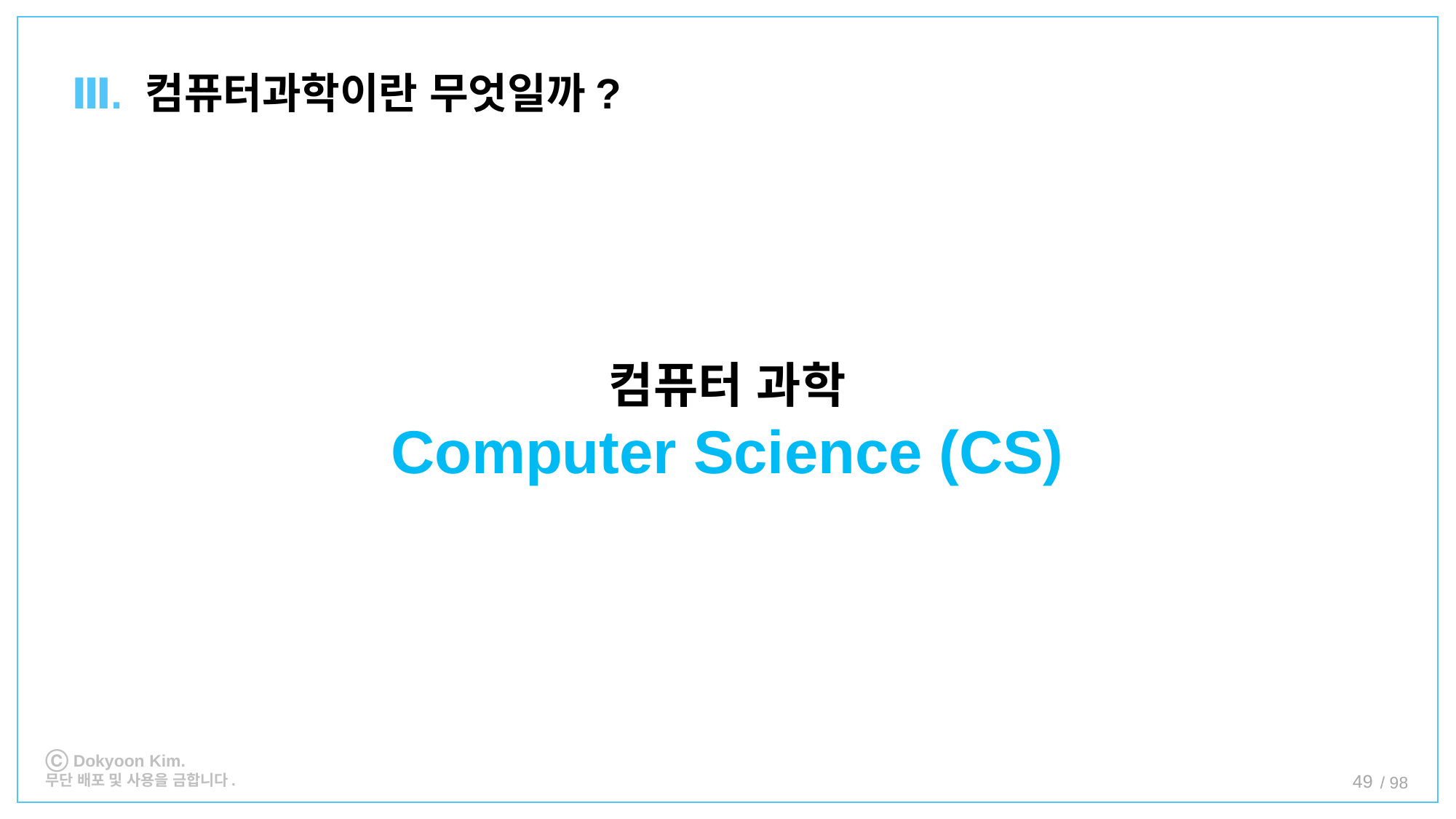

Ⅲ. 컴퓨터과학이란 무엇일까?
컴퓨터 과학
Computer Science (CS)
49
컴퓨터 과학(영어: computer science, 컴퓨터 사이언스) 또는 전산학은 전산 이론, 하드웨어 및 소프트웨어에 중점을 둔 정보과학의 한 분야이다. 정보 자체보다는 정보의 수집, 전달, 축적, 가공을 하는 도구로서의 기계를 연구 대상으로 삼는다. 전산 및 그 응용기술에 대한 과학적이고 실용적인 접근을 의미하며 전산 이론 및 시스템 설계를 다루는 전문가를 컴퓨터 과학자라 부른다.
컴퓨터 과학의 하위 분야는 컴퓨터 프로그램 실행의 실용적인 기술과 컴퓨터 시스템의 응용 그리고 순수하게 이론적인 분야로 나뉠 수 있다. 몇몇 계산 문제의 기본적인 속성을 공부하는 계산 복잡도 이론과 같은 것은 매우 추상적이고, 이것과 다른 컴퓨터 그래픽스는 그래픽카드가 메인보드의 신호를 받고, 모니터로 전송하는 것이다. 현실 세계 응용에 중점을 둔다. 또 다른 하위 분야는 계산 실행에 중점을 둔다. 예를 들어, 프로그래밍 언어 이론은 계산 서술의 접근을 공부하고, 컴퓨터 프로그래밍 학문 그 자체는 프로그래밍 언어와 복잡한 시스템 사용의 다양한 측면을 조사하고, 인간-컴퓨터 상호작용은 컴퓨터와 계산을 유용하고 인간들에게 보편적으로 접근이 쉽게 만드는 데 중점을 둔다.